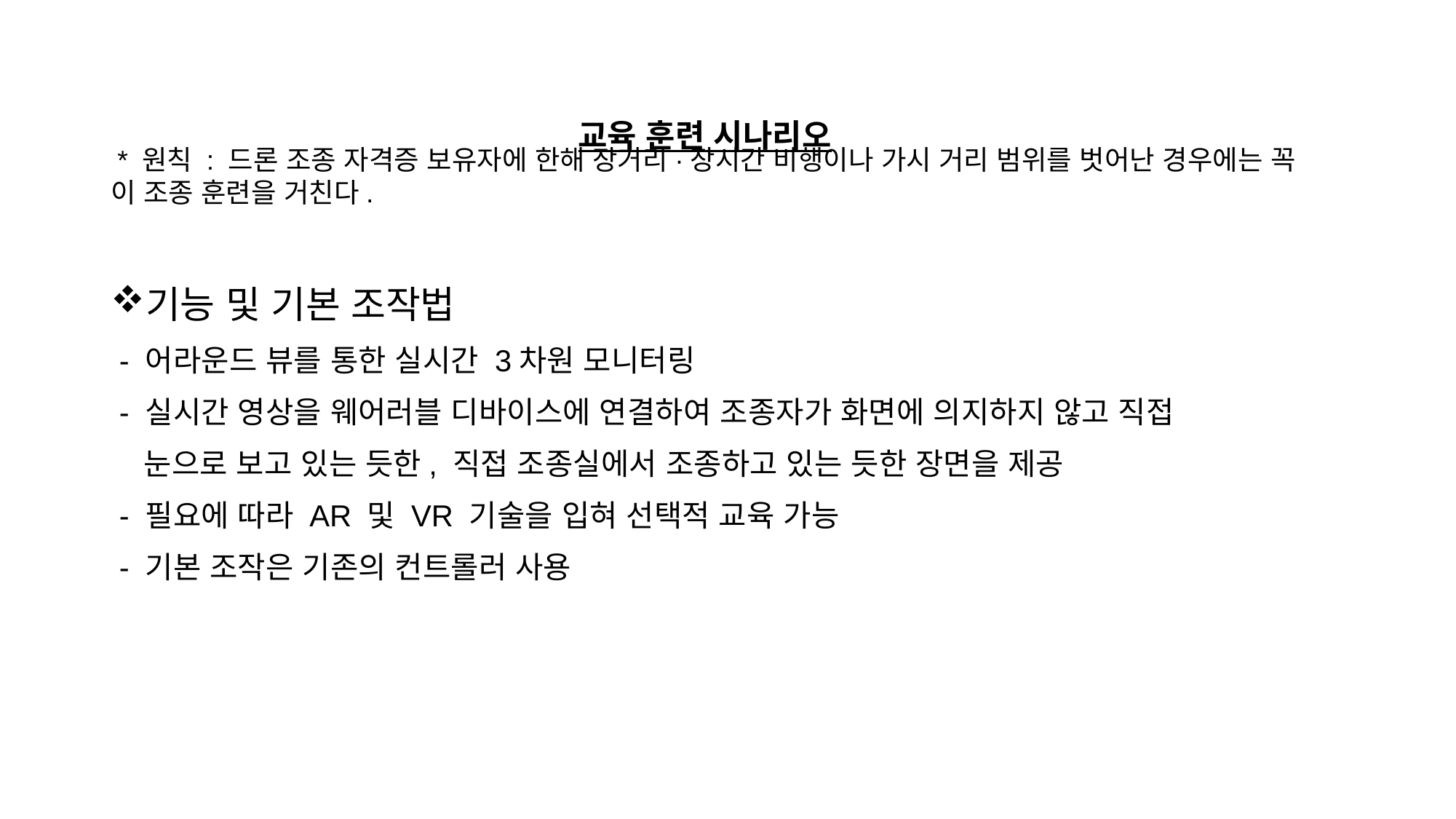

# 교육 훈련 시나리오
 * 원칙 : 드론 조종 자격증 보유자에 한해 장거리·장시간 비행이나 가시 거리 범위를 벗어난 경우에는 꼭 이 조종 훈련을 거친다.
기능 및 기본 조작법
 - 어라운드 뷰를 통한 실시간 3차원 모니터링
 - 실시간 영상을 웨어러블 디바이스에 연결하여 조종자가 화면에 의지하지 않고 직접
   눈으로 보고 있는 듯한, 직접 조종실에서 조종하고 있는 듯한 장면을 제공
 - 필요에 따라 AR 및 VR 기술을 입혀 선택적 교육 가능
 - 기본 조작은 기존의 컨트롤러 사용